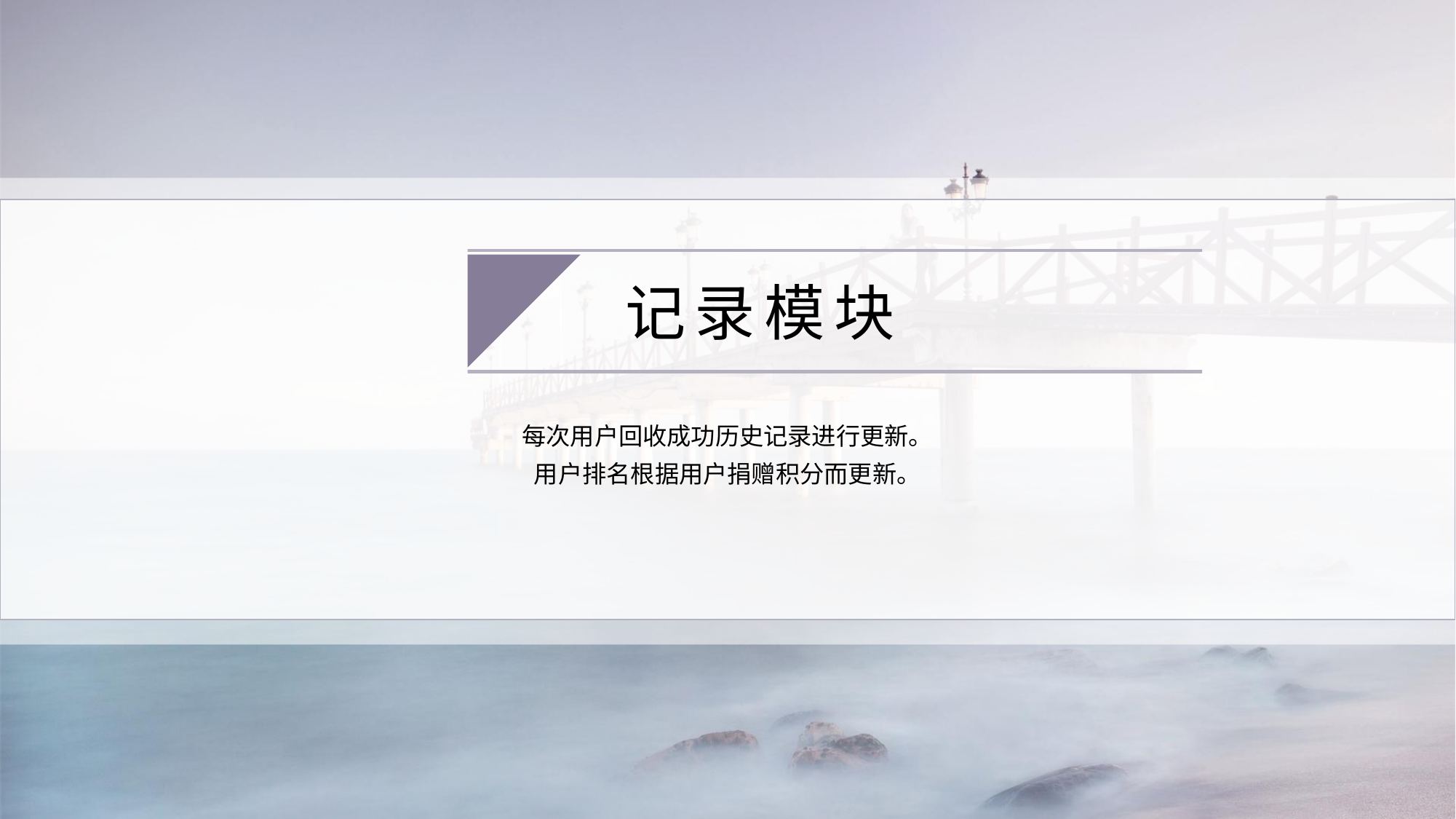

记录模块

每次用户回收成功历史记录进行更新。
用户排名根据用户捐赠积分而更新。